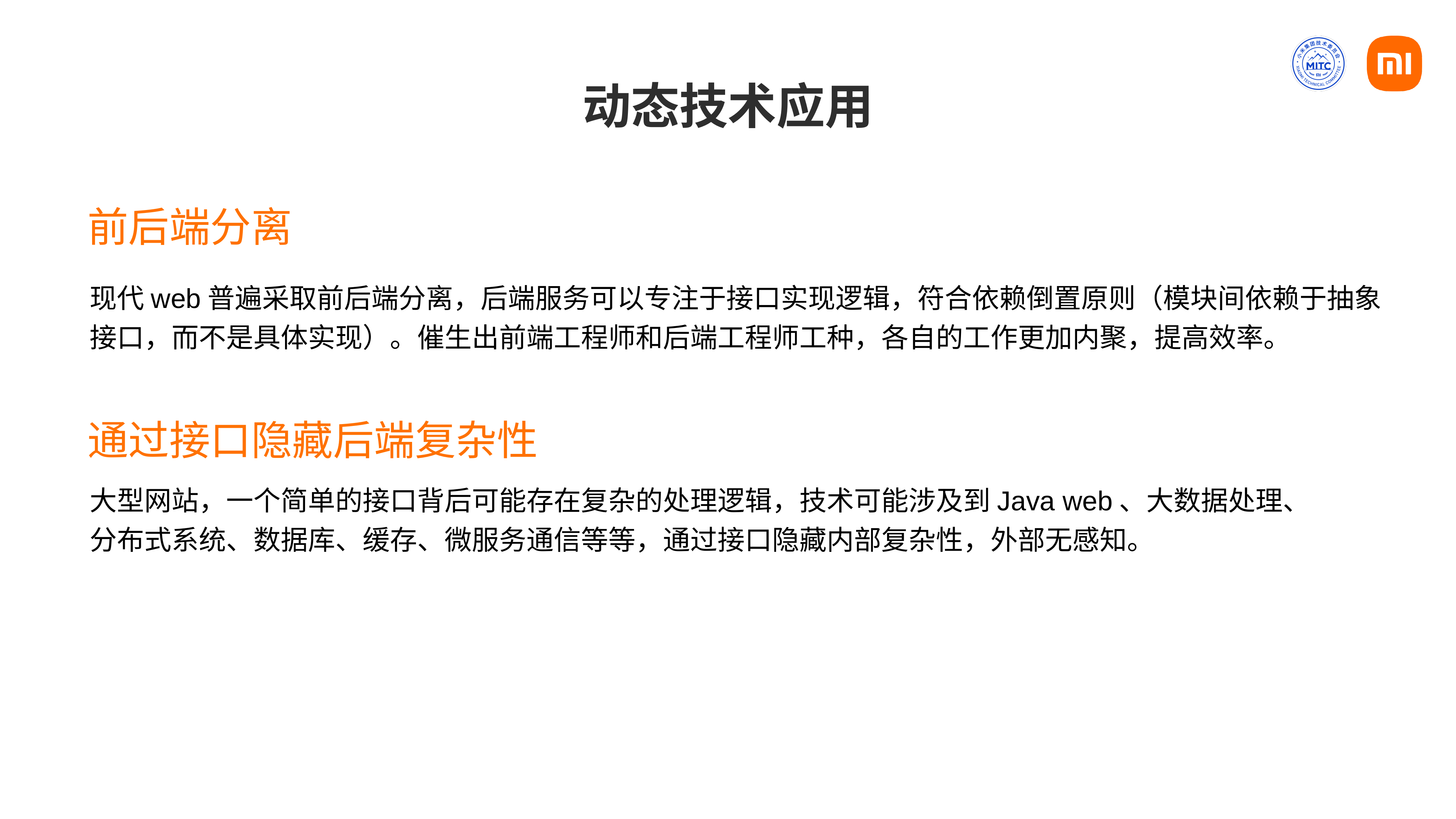

# 动态技术应用
前后端分离
现代web普遍采取前后端分离，后端服务可以专注于接口实现逻辑，符合依赖倒置原则（模块间依赖于抽象接口，而不是具体实现）。催生出前端工程师和后端工程师工种，各自的工作更加内聚，提高效率。
通过接口隐藏后端复杂性
大型网站，一个简单的接口背后可能存在复杂的处理逻辑，技术可能涉及到Java web、大数据处理、分布式系统、数据库、缓存、微服务通信等等，通过接口隐藏内部复杂性，外部无感知。